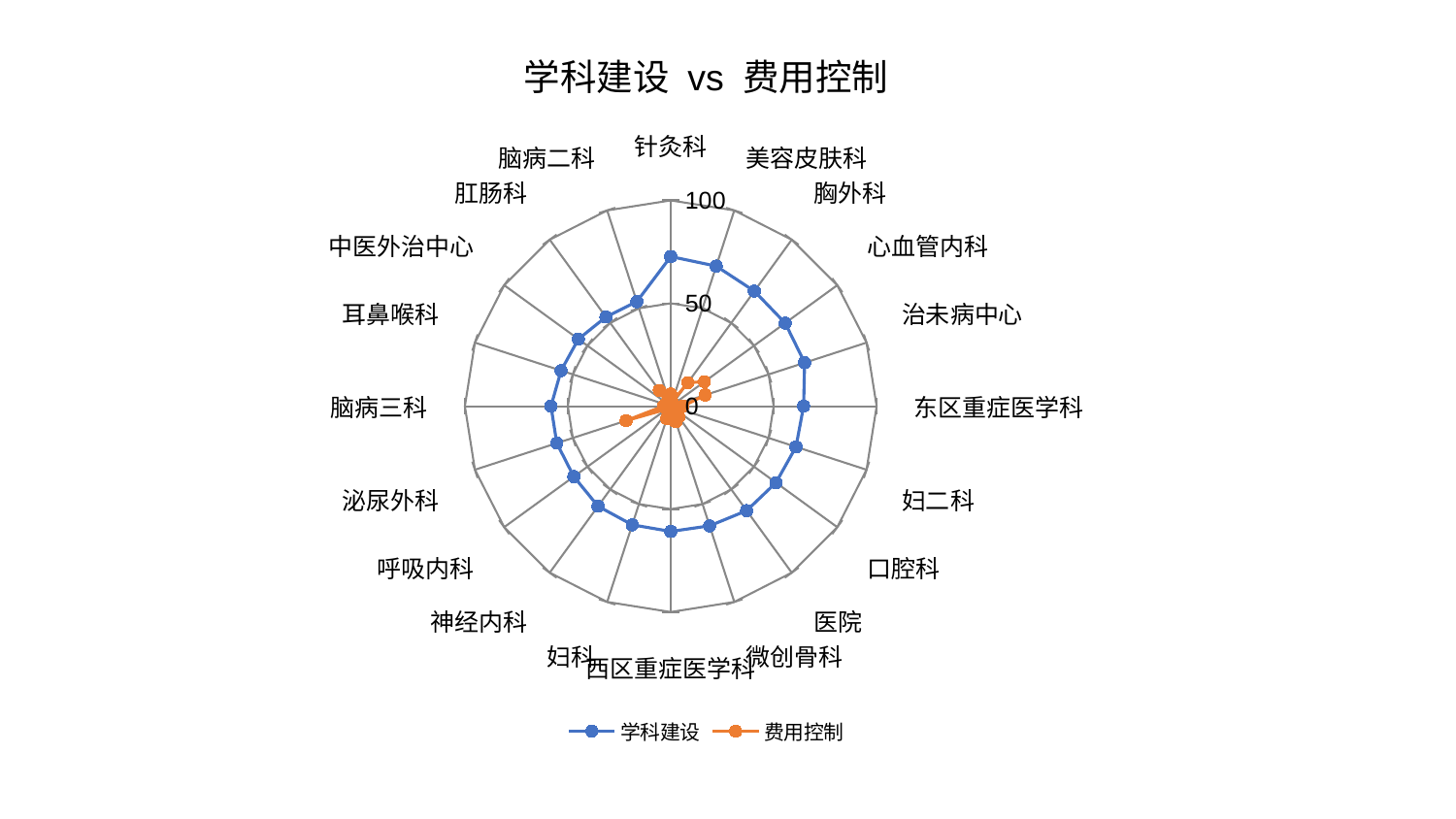

### Chart: 学科建设 vs 费用控制

| Category | 学科建设 | 费用控制 |
|---|---|---|
| 针灸科 | 72.71394706399975 | 5.846309174279295 |
| 美容皮肤科 | 71.56933408587862 | 2.3092782701105774 |
| 胸外科 | 69.11666576775397 | 14.129533747170752 |
| 心血管内科 | 68.72284570403382 | 20.252832659619504 |
| 治未病中心 | 68.39875391013786 | 17.615075128901783 |
| 东区重症医学科 | 64.54049732158323 | 5.80398112199727 |
| 妇二科 | 63.98075927921778 | 3.0696178654980524 |
| 口腔科 | 63.19593939787148 | 3.1622053503206278 |
| 医院 | 62.73910434587565 | 6.595277499151753 |
| 微创骨科 | 61.14762395722594 | 7.941015474835715 |
| 西区重症医学科 | 60.86203687827131 | 3.830054737609833 |
| 妇科 | 60.6177718293278 | 6.333541384036938 |
| 神经内科 | 60.10065540128972 | 2.4845168551497285 |
| 呼吸内科 | 58.20416972194143 | 2.503931745853271 |
| 泌尿外科 | 58.19733962770981 | 22.79073035388889 |
| 脑病三科 | 58.18333491860853 | 3.5820253188643716 |
| 耳鼻喉科 | 56.00884003803281 | 2.3044346826400313 |
| 中医外治中心 | 55.47004550007859 | 2.413552351907447 |
| 肛肠科 | 53.576516814275095 | 9.462442618855578 |
| 脑病二科 | 53.40471664183753 | 3.674305281994389 |
16